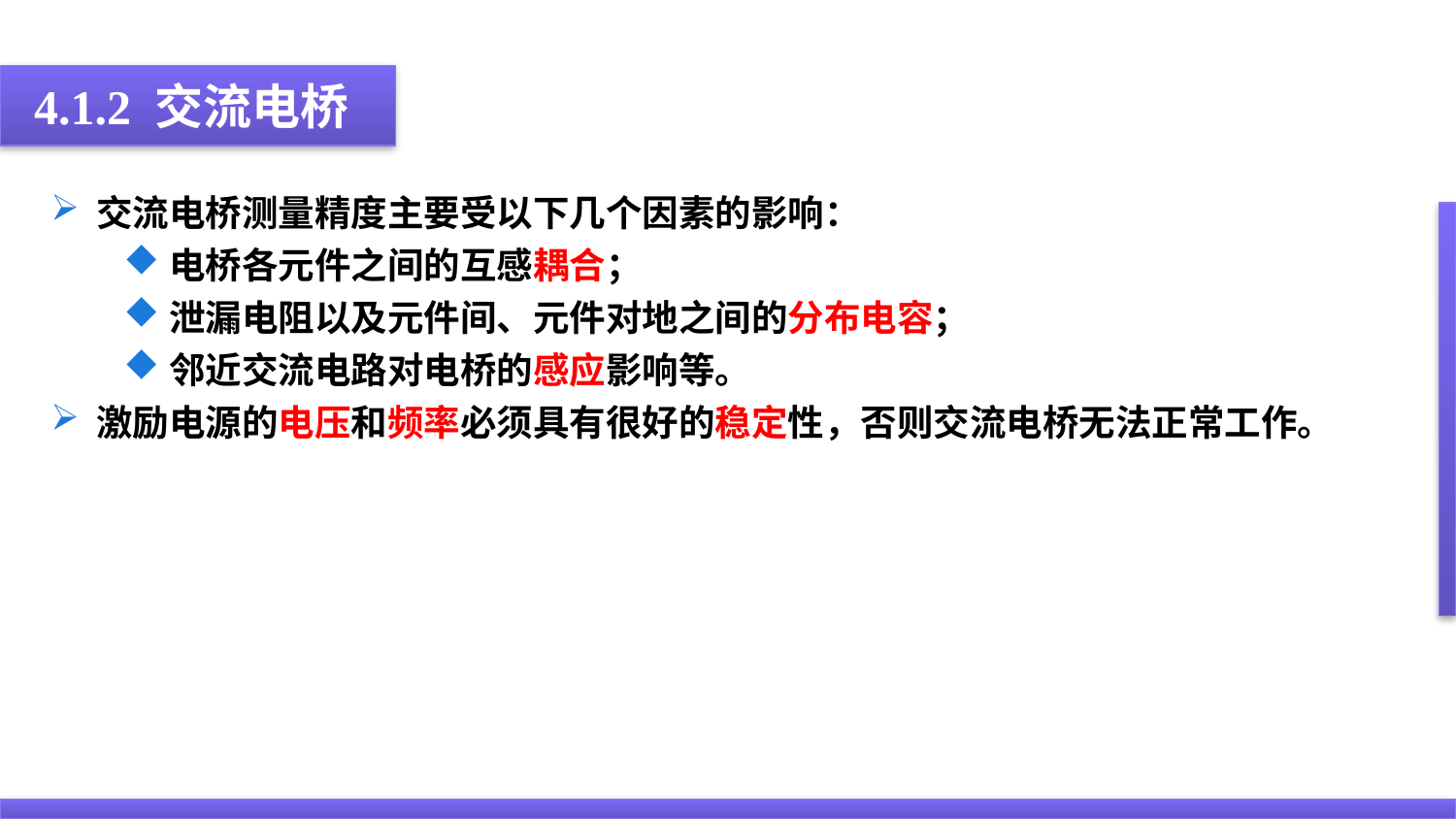

4.1.2 交流电桥
交流电桥测量精度主要受以下几个因素的影响：
电桥各元件之间的互感耦合；
泄漏电阻以及元件间、元件对地之间的分布电容；
邻近交流电路对电桥的感应影响等。
激励电源的电压和频率必须具有很好的稳定性，否则交流电桥无法正常工作。